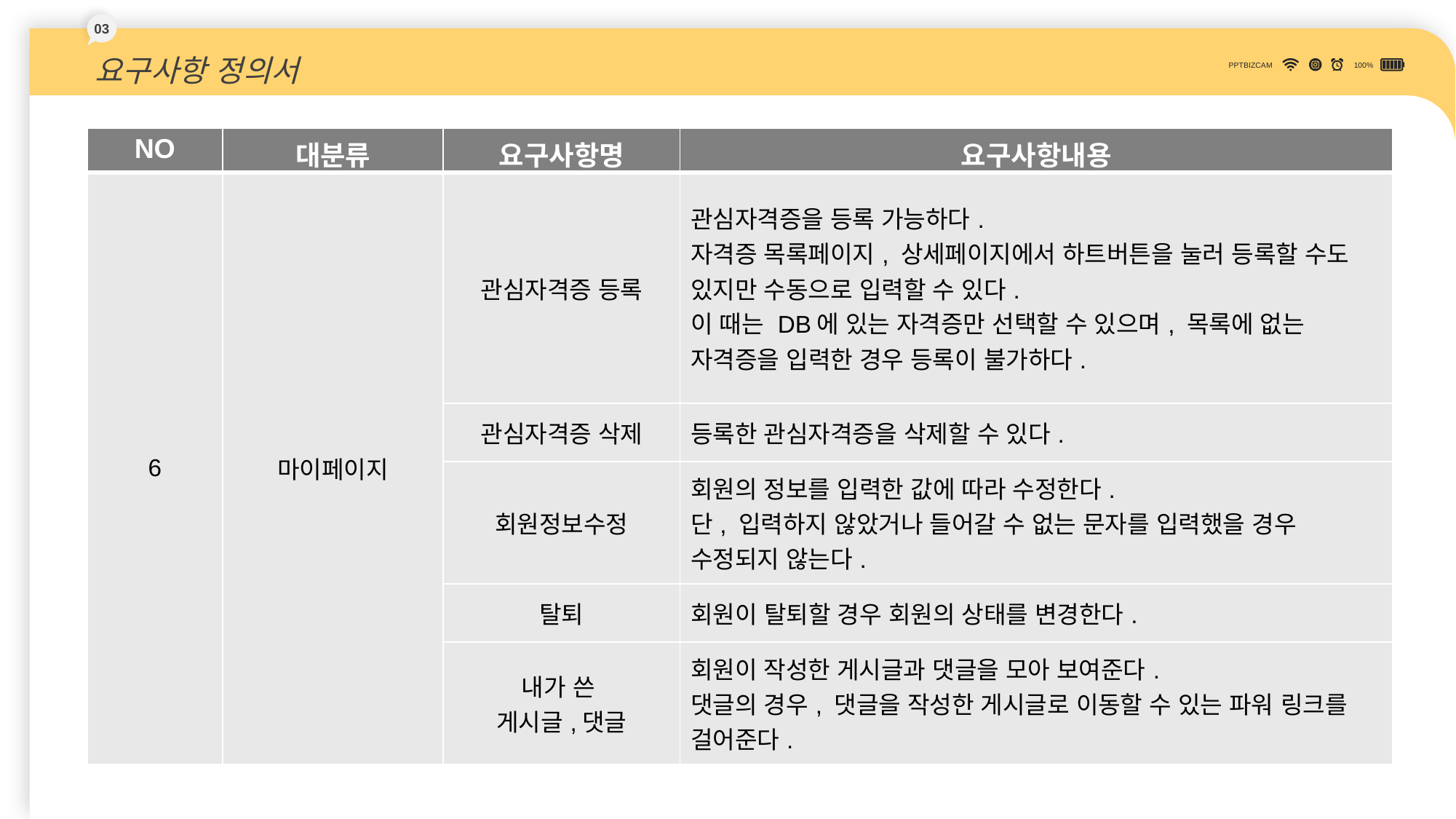

03
요구사항 정의서

PPTBIZCAM
100%

| NO | 대분류 | 요구사항명 | 요구사항내용 |
| --- | --- | --- | --- |
| 6 | 마이페이지 | 관심자격증 등록 | 관심자격증을 등록 가능하다. 자격증 목록페이지, 상세페이지에서 하트버튼을 눌러 등록할 수도 있지만 수동으로 입력할 수 있다. 이 때는 DB에 있는 자격증만 선택할 수 있으며, 목록에 없는 자격증을 입력한 경우 등록이 불가하다. |
|  |  | 관심자격증 삭제 | 등록한 관심자격증을 삭제할 수 있다. |
|  |  | 회원정보수정 | 회원의 정보를 입력한 값에 따라 수정한다. 단, 입력하지 않았거나 들어갈 수 없는 문자를 입력했을 경우 수정되지 않는다. |
|  |  | 탈퇴 | 회원이 탈퇴할 경우 회원의 상태를 변경한다. |
|  |  | 내가 쓴 게시글,댓글 | 회원이 작성한 게시글과 댓글을 모아 보여준다. 댓글의 경우, 댓글을 작성한 게시글로 이동할 수 있는 파워 링크를 걸어준다. |
DOWN